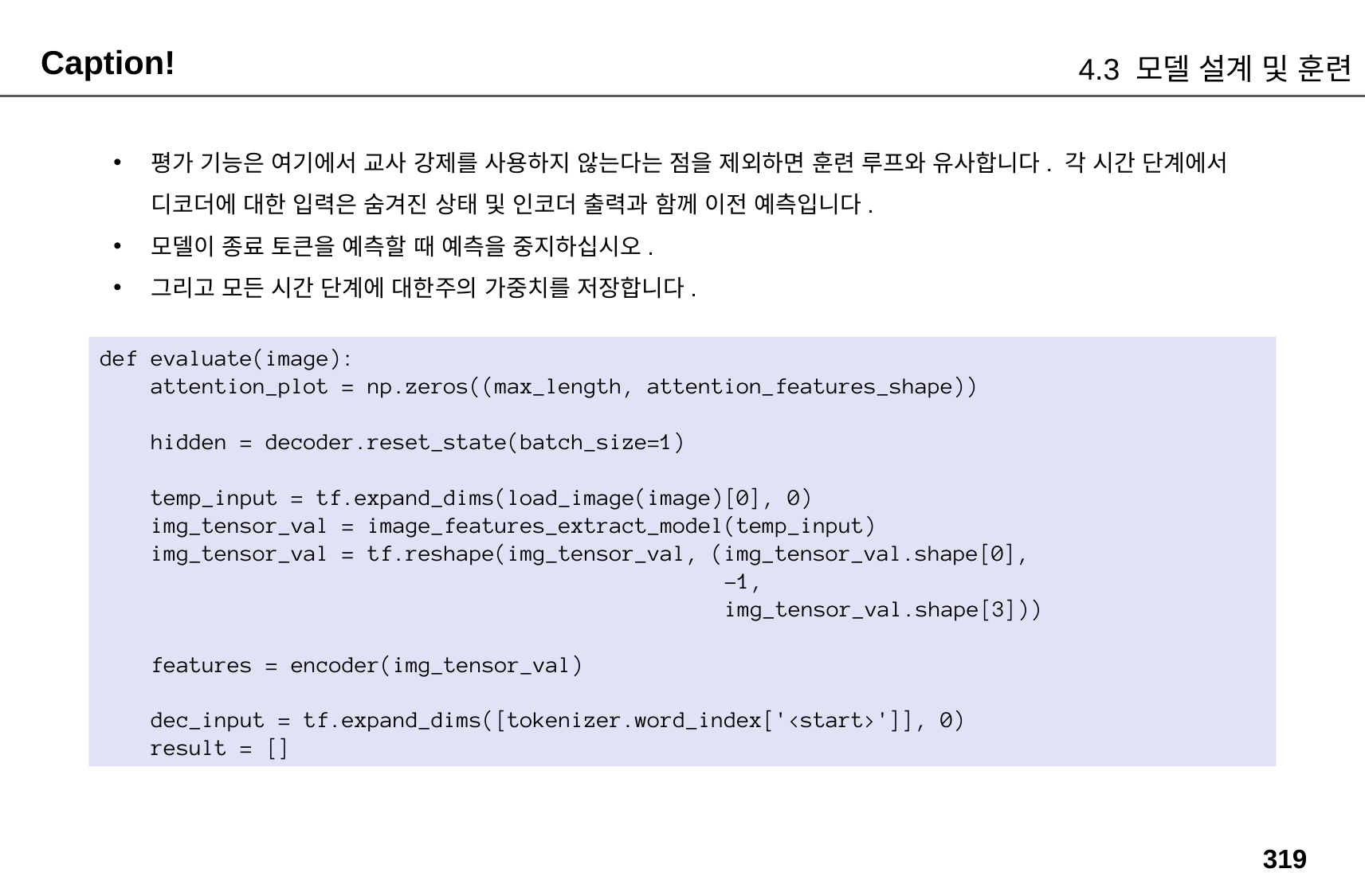

Caption!
4.3 모델 설계 및 훈련
평가 기능은 여기에서 교사 강제를 사용하지 않는다는 점을 제외하면 훈련 루프와 유사합니다. 각 시간 단계에서 디코더에 대한 입력은 숨겨진 상태 및 인코더 출력과 함께 이전 예측입니다.
모델이 종료 토큰을 예측할 때 예측을 중지하십시오.
그리고 모든 시간 단계에 대한주의 가중치를 저장합니다.
def evaluate(image):
    attention_plot = np.zeros((max_length, attention_features_shape))

    hidden = decoder.reset_state(batch_size=1)

    temp_input = tf.expand_dims(load_image(image)[0], 0)
    img_tensor_val = image_features_extract_model(temp_input)
    img_tensor_val = tf.reshape(img_tensor_val, (img_tensor_val.shape[0],
                                                 -1,
                                                 img_tensor_val.shape[3]))

    features = encoder(img_tensor_val)

    dec_input = tf.expand_dims([tokenizer.word_index['<start>']], 0)
    result = []